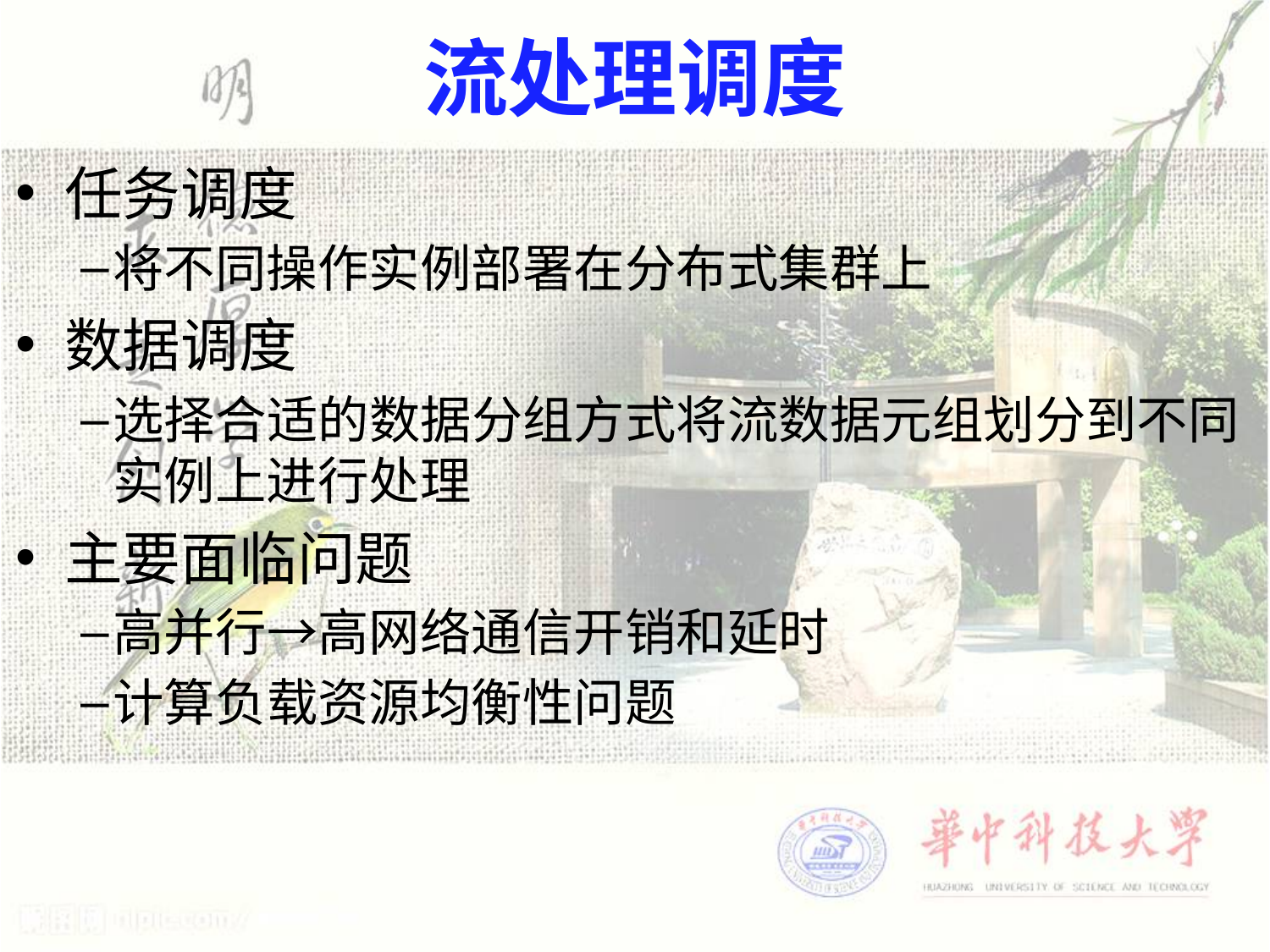

# 流处理调度

任务调度
将不同操作实例部署在分布式集群上
数据调度
选择合适的数据分组方式将流数据元组划分到不同实例上进行处理
主要面临问题
高并行→高网络通信开销和延时
计算负载资源均衡性问题